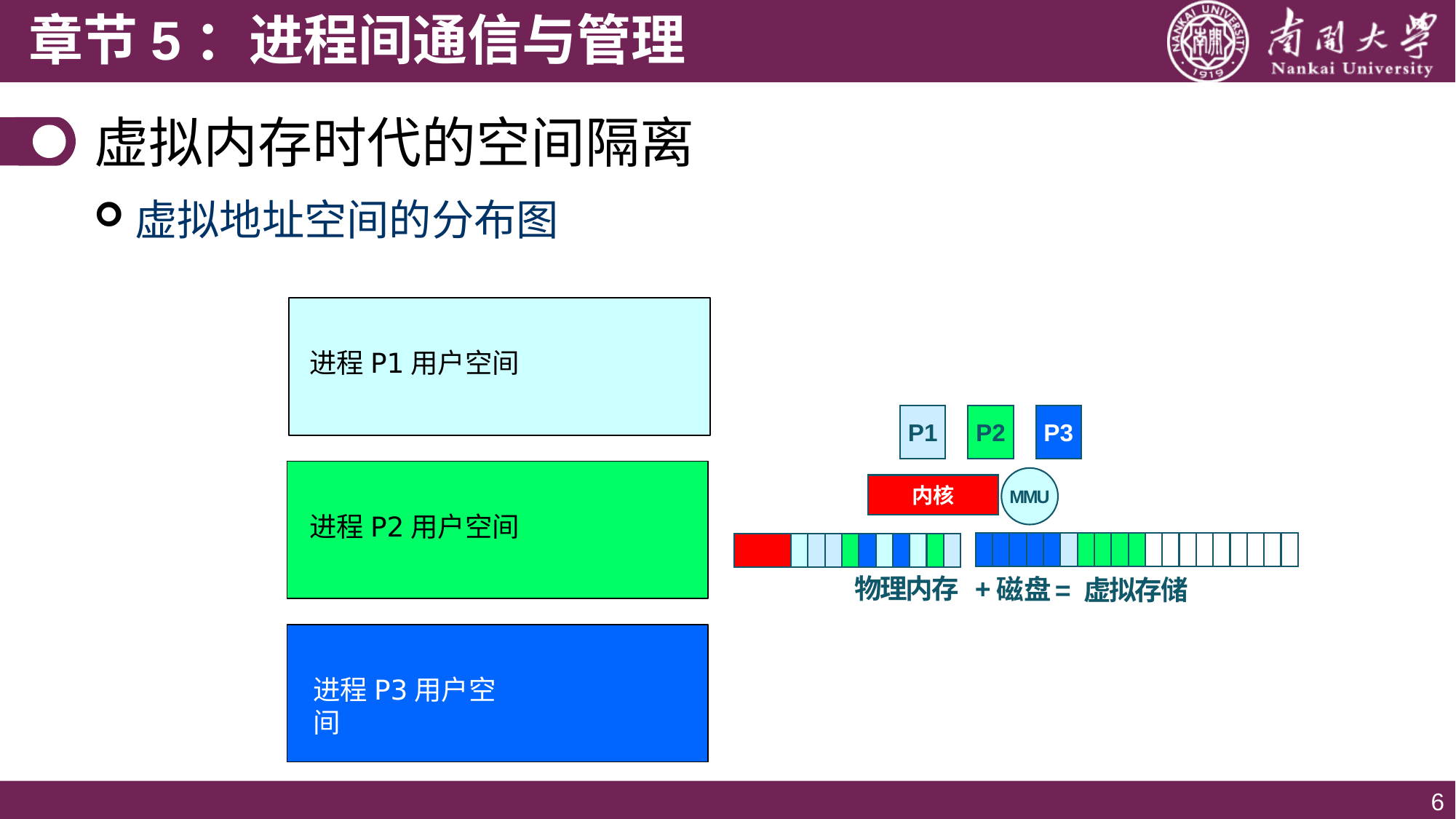

# 虚拟内存时代的空间隔离
虚拟地址空间的分布图

进程P1用户空间
P1
P2
P3
MMU
内核

物理内存  +
磁盘
= 虚拟存储

进程P2用户空间

进程P3用户空间
6